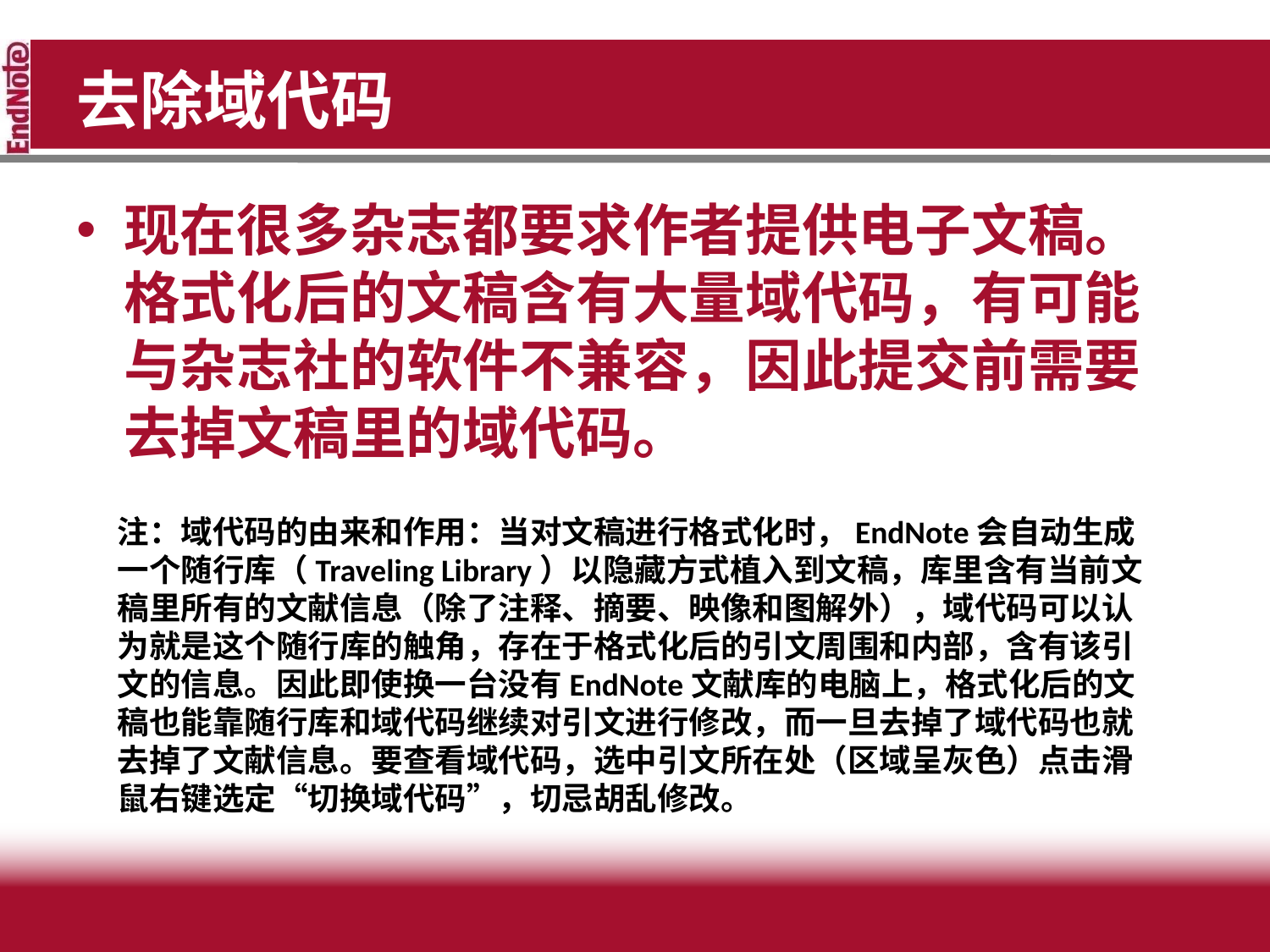

# 去除域代码
现在很多杂志都要求作者提供电子文稿。格式化后的文稿含有大量域代码，有可能与杂志社的软件不兼容，因此提交前需要去掉文稿里的域代码。
注：域代码的由来和作用：当对文稿进行格式化时，EndNote会自动生成一个随行库（Traveling Library）以隐藏方式植入到文稿，库里含有当前文稿里所有的文献信息（除了注释、摘要、映像和图解外），域代码可以认为就是这个随行库的触角，存在于格式化后的引文周围和内部，含有该引文的信息。因此即使换一台没有EndNote文献库的电脑上，格式化后的文稿也能靠随行库和域代码继续对引文进行修改，而一旦去掉了域代码也就去掉了文献信息。要查看域代码，选中引文所在处（区域呈灰色）点击滑鼠右键选定“切换域代码”，切忌胡乱修改。